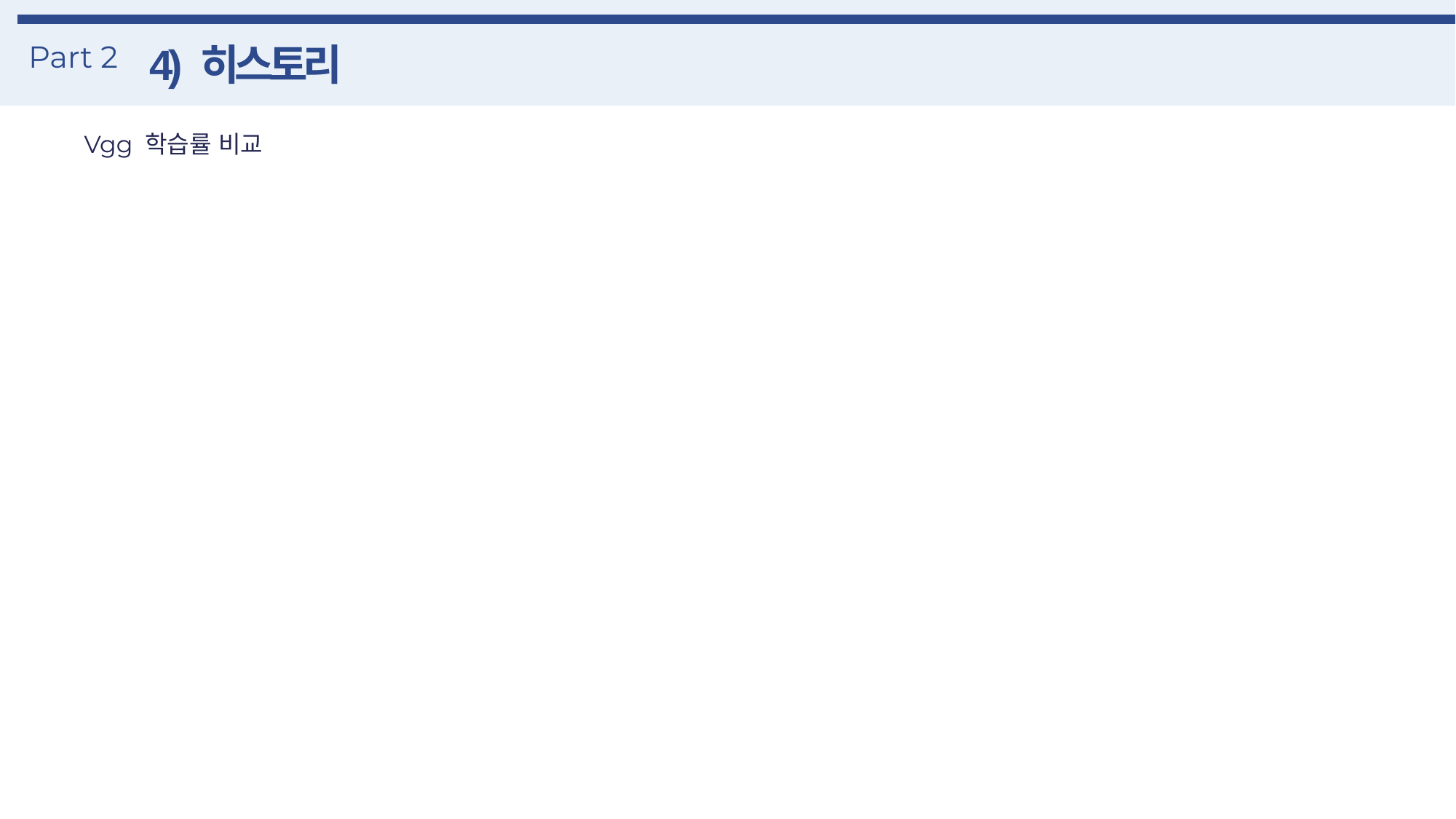

Part 2
4) 히스토리
Vgg 학습률 비교